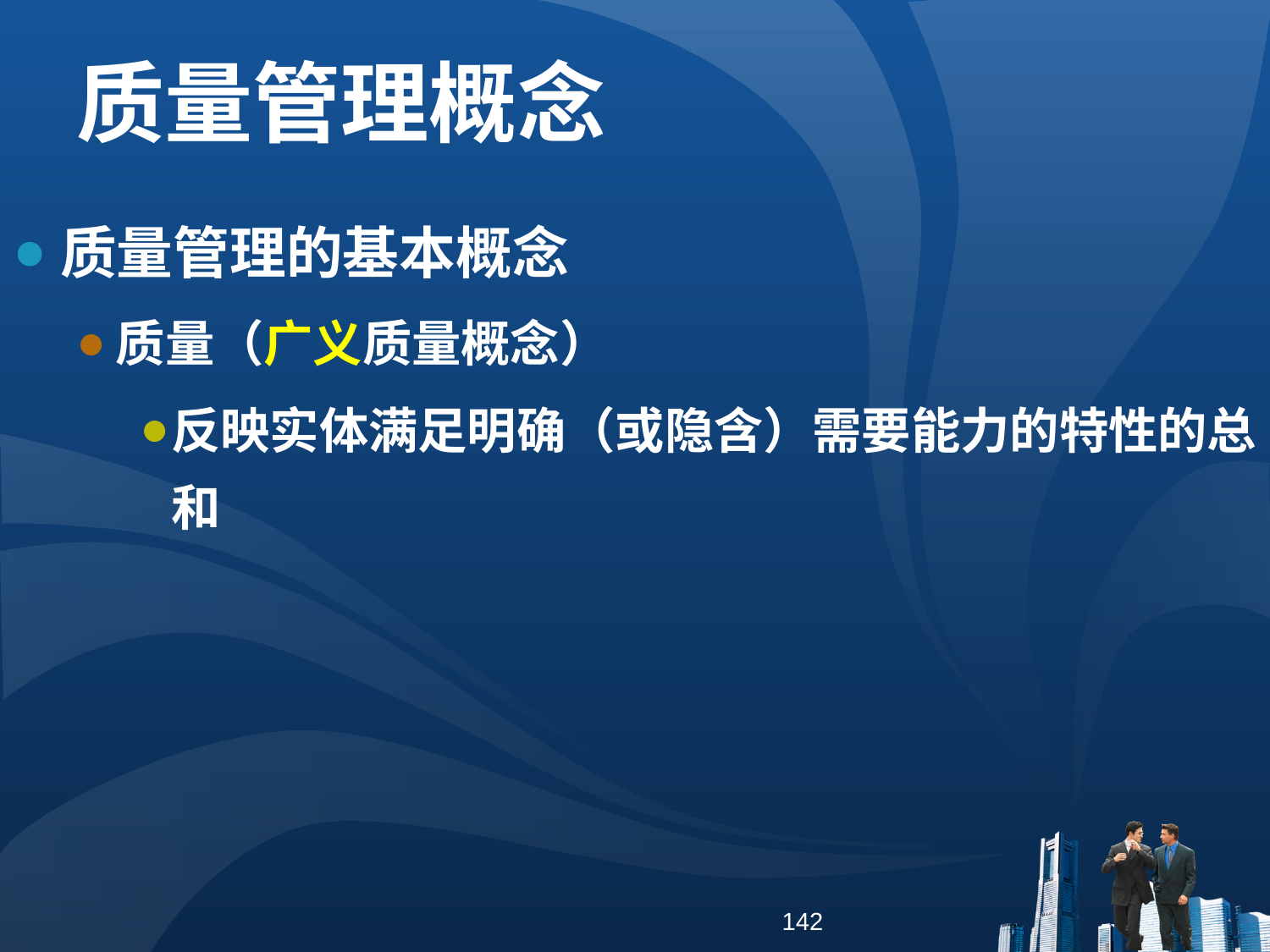

质量管理概念
质量管理的基本概念
质量（广义质量概念）
反映实体满足明确（或隐含）需要能力的特性的总和
142